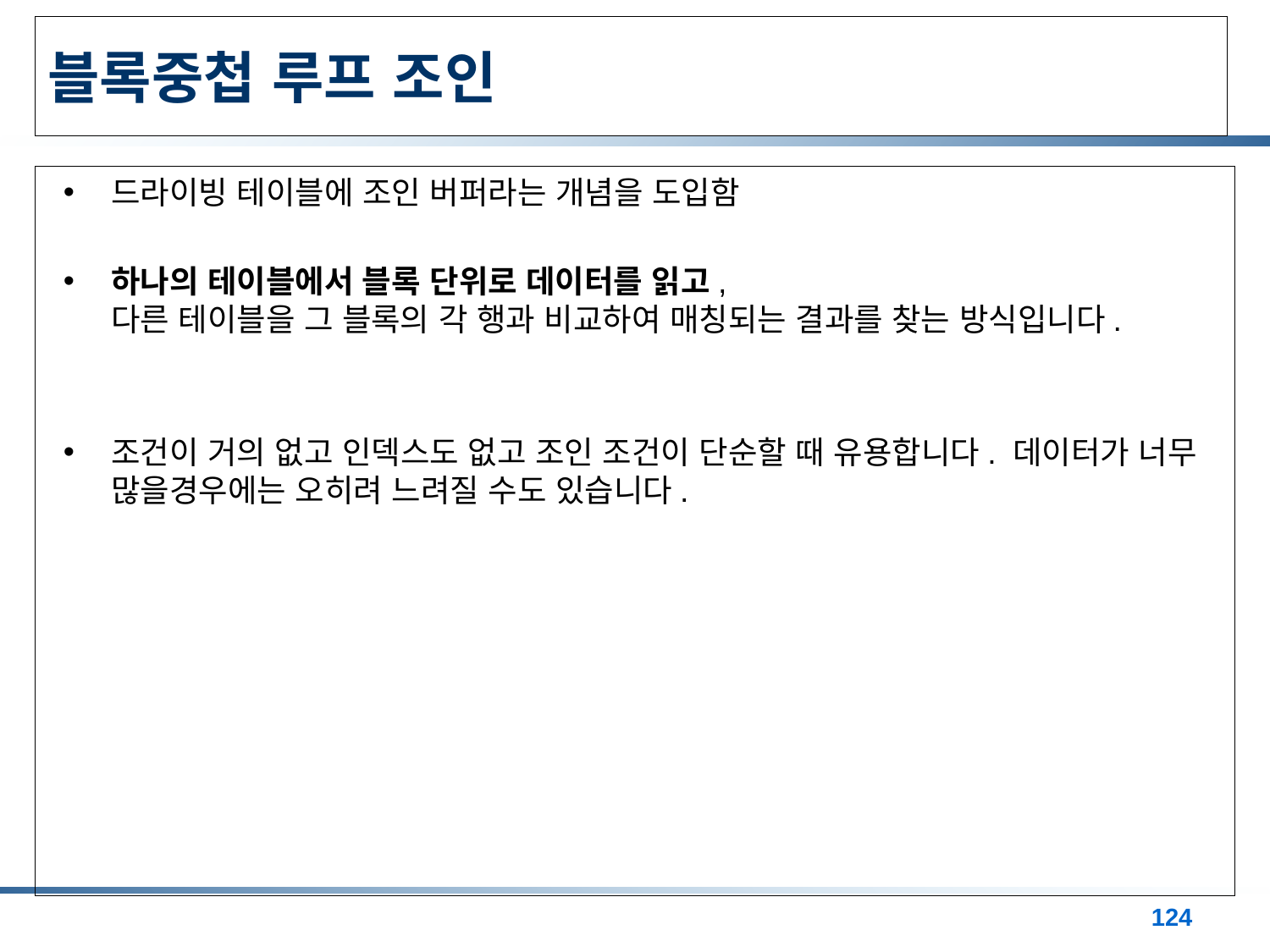

# 블록중첩 루프 조인
드라이빙 테이블에 조인 버퍼라는 개념을 도입함

하나의 테이블에서 블록 단위로 데이터를 읽고,
다른 테이블을 그 블록의 각 행과 비교하여 매칭되는 결과를 찾는 방식입니다.

조건이 거의 없고 인덱스도 없고 조인 조건이 단순할 때 유용합니다. 데이터가 너무 많을경우에는 오히려 느려질 수도 있습니다.